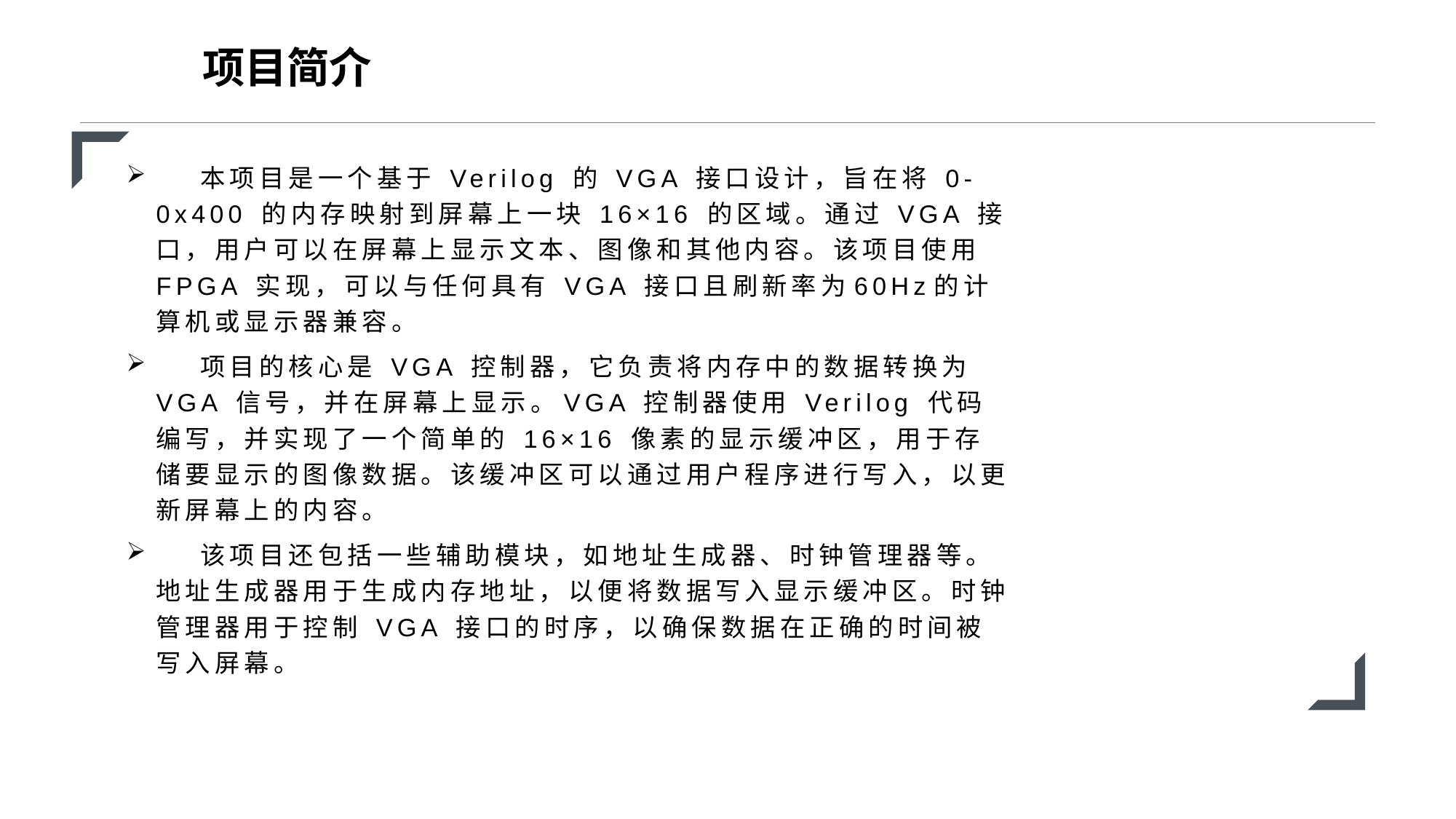

1
项目简介

    本项目是一个基于 Verilog 的 VGA 接口设计，旨在将 0-0x400 的内存映射到屏幕上一块 16×16 的区域。通过 VGA 接口，用户可以在屏幕上显示文本、图像和其他内容。该项目使用 FPGA 实现，可以与任何具有 VGA 接口且刷新率为60Hz的计算机或显示器兼容。
    项目的核心是 VGA 控制器，它负责将内存中的数据转换为 VGA 信号，并在屏幕上显示。VGA 控制器使用 Verilog 代码编写，并实现了一个简单的 16×16 像素的显示缓冲区，用于存储要显示的图像数据。该缓冲区可以通过用户程序进行写入，以更新屏幕上的内容。
    该项目还包括一些辅助模块，如地址生成器、时钟管理器等。地址生成器用于生成内存地址，以便将数据写入显示缓冲区。时钟管理器用于控制 VGA 接口的时序，以确保数据在正确的时间被写入屏幕。